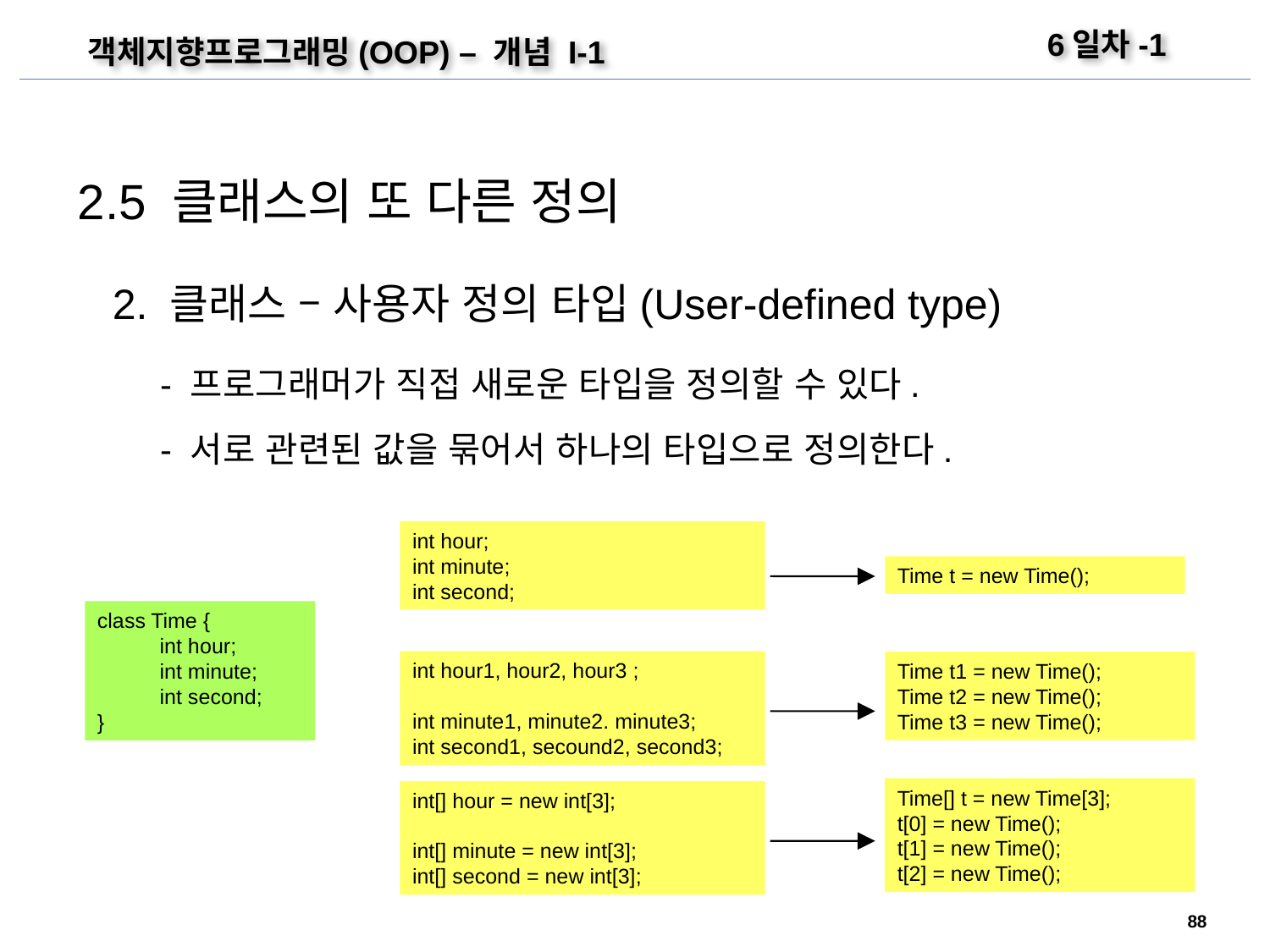

6일차-1
객체지향프로그래밍(OOP) – 개념 I-1
2.5 클래스의 또 다른 정의
2. 클래스 – 사용자 정의 타입(User-defined type)
- 프로그래머가 직접 새로운 타입을 정의할 수 있다.
- 서로 관련된 값을 묶어서 하나의 타입으로 정의한다.
int hour;
int minute;
int second;
Time t = new Time();

class Time {
	int hour;
	int minute;
	int second;
}
int hour1, hour2, hour3 ;
int minute1, minute2. minute3;
int second1, secound2, second3;
Time t1 = new Time();
Time t2 = new Time();
Time t3 = new Time();

Time[] t = new Time[3];
t[0] = new Time();
t[1] = new Time();
t[2] = new Time();
int[] hour = new int[3];
int[] minute = new int[3];
int[] second = new int[3];